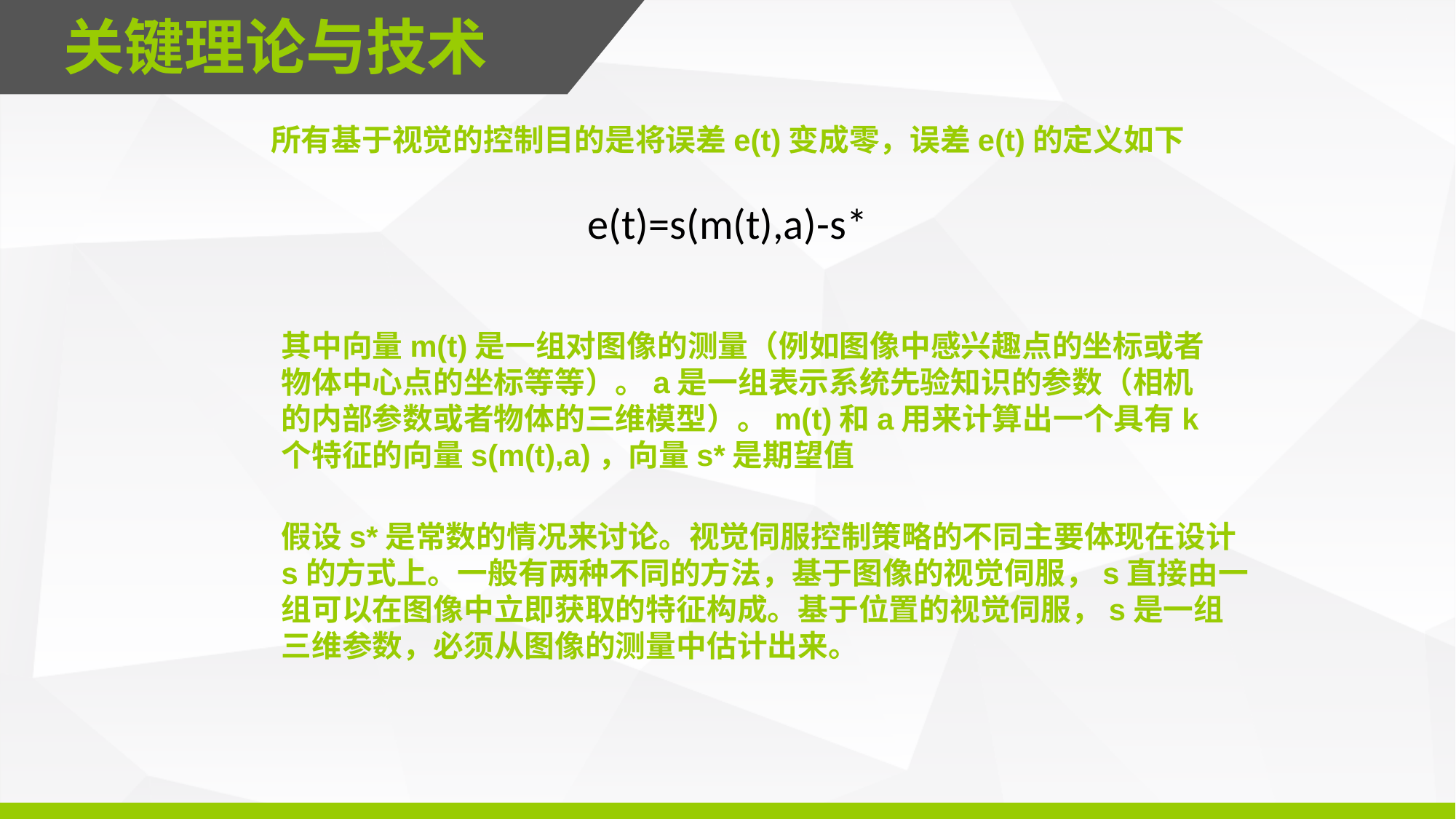

关键理论与技术
所有基于视觉的控制目的是将误差e(t)变成零，误差e(t)的定义如下
e(t)=s(m(t),a)-s*
其中向量m(t)是一组对图像的测量（例如图像中感兴趣点的坐标或者物体中心点的坐标等等）。a是一组表示系统先验知识的参数（相机的内部参数或者物体的三维模型）。m(t)和a用来计算出一个具有k个特征的向量s(m(t),a)，向量s*是期望值
假设s*是常数的情况来讨论。视觉伺服控制策略的不同主要体现在设计s的方式上。一般有两种不同的方法，基于图像的视觉伺服，s直接由一组可以在图像中立即获取的特征构成。基于位置的视觉伺服，s是一组三维参数，必须从图像的测量中估计出来。